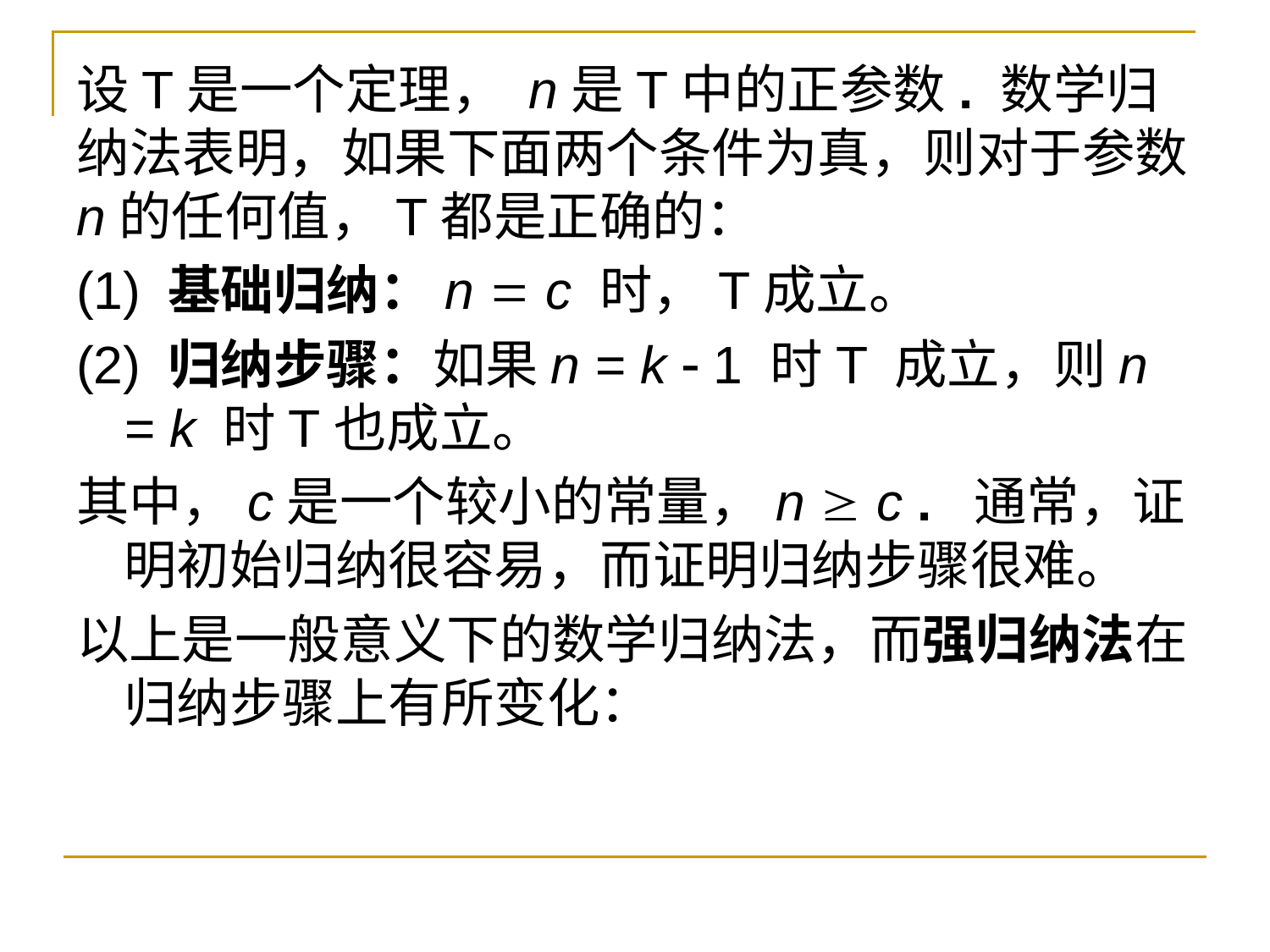

设T是一个定理， n是T中的正参数. 数学归纳法表明，如果下面两个条件为真，则对于参数n的任何值，T都是正确的：
(1) 基础归纳：n = c 时，T成立。
(2) 归纳步骤：如果n = k − 1 时T 成立，则n = k 时T也成立。
其中，c是一个较小的常量，n ≥ c .  通常，证明初始归纳很容易，而证明归纳步骤很难。
以上是一般意义下的数学归纳法，而强归纳法在归纳步骤上有所变化：